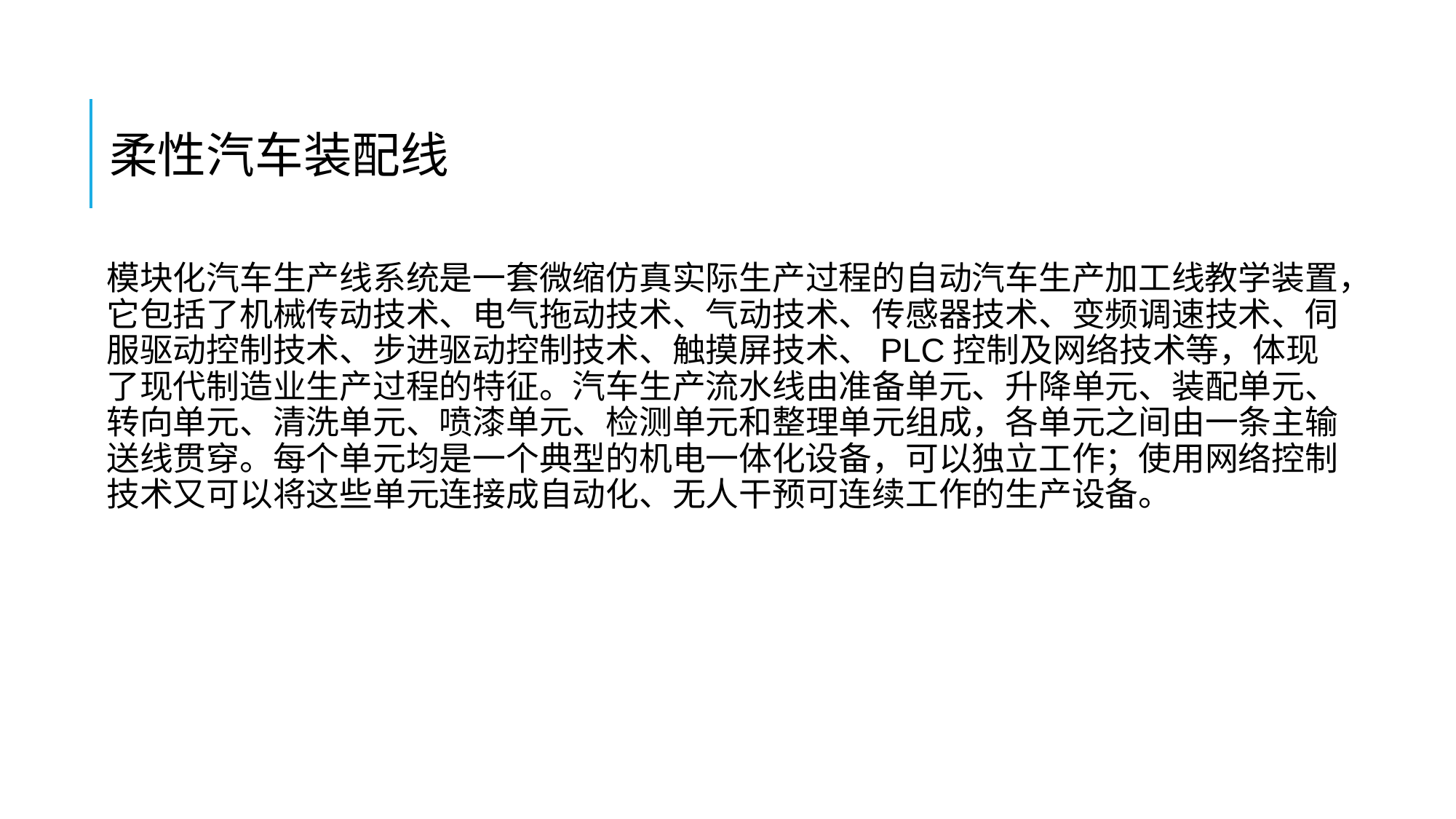

柔性汽车装配线

模块化汽车生产线系统是一套微缩仿真实际生产过程的自动汽车生产加工线教学装置，它包括了机械传动技术、电气拖动技术、气动技术、传感器技术、变频调速技术、伺服驱动控制技术、步进驱动控制技术、触摸屏技术、PLC控制及网络技术等，体现了现代制造业生产过程的特征。汽车生产流水线由准备单元、升降单元、装配单元、转向单元、清洗单元、喷漆单元、检测单元和整理单元组成，各单元之间由一条主输送线贯穿。每个单元均是一个典型的机电一体化设备，可以独立工作；使用网络控制技术又可以将这些单元连接成自动化、无人干预可连续工作的生产设备。